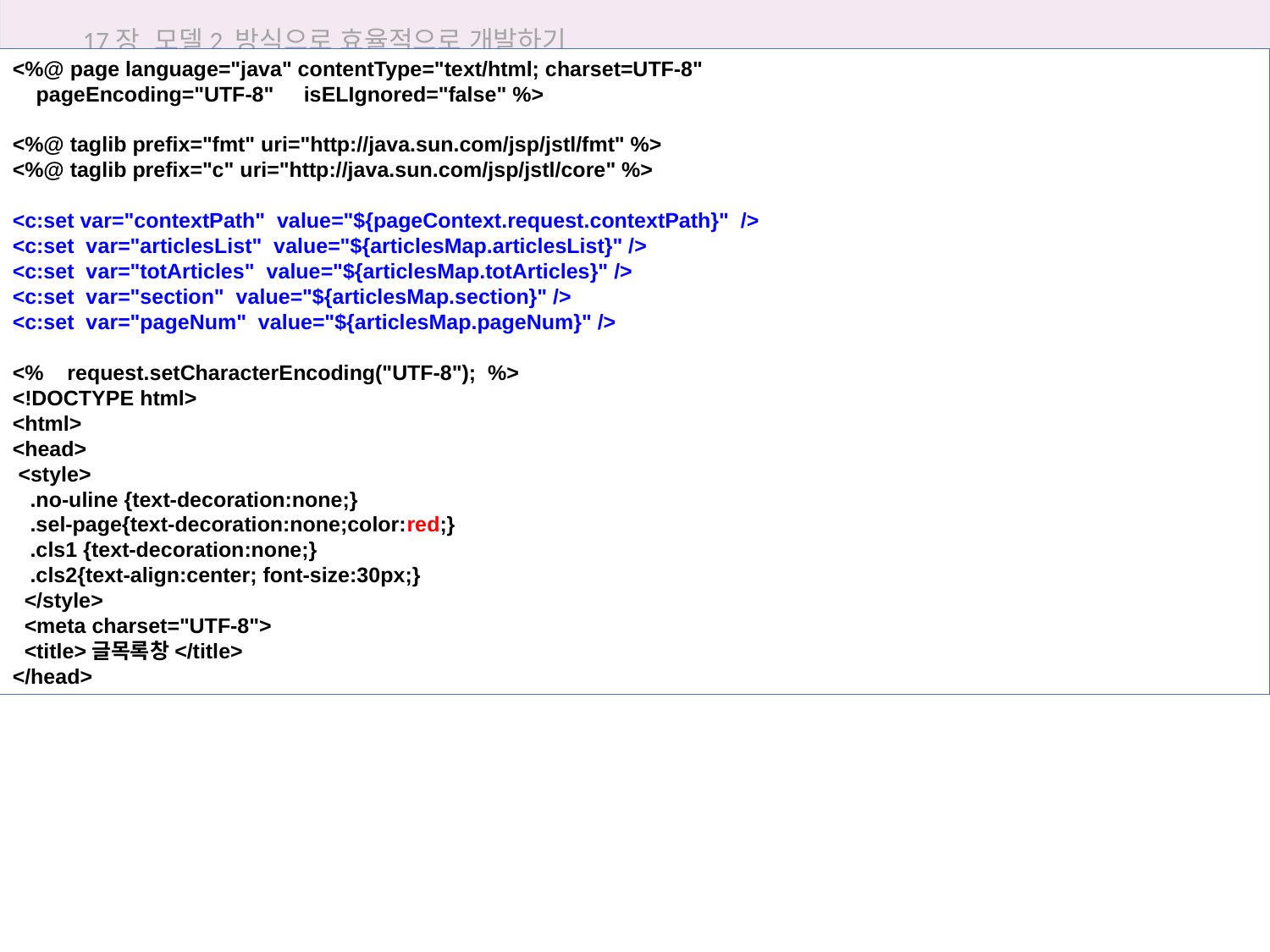

17장  모델2 방식으로 효율적으로 개발하기
<%@ page language="java" contentType="text/html; charset=UTF-8"
    pageEncoding="UTF-8"     isELIgnored="false" %>

<%@ taglib prefix="fmt" uri="http://java.sun.com/jsp/jstl/fmt" %>
<%@ taglib prefix="c" uri="http://java.sun.com/jsp/jstl/core" %>

<c:set var="contextPath"  value="${pageContext.request.contextPath}"  />
<c:set  var="articlesList"  value="${articlesMap.articlesList}" />
<c:set  var="totArticles"  value="${articlesMap.totArticles}" />
<c:set  var="section"  value="${articlesMap.section}" />
<c:set  var="pageNum"  value="${articlesMap.pageNum}" />

<%    request.setCharacterEncoding("UTF-8");  %>
<!DOCTYPE html>
<html>
<head>
 <style>
   .no-uline {text-decoration:none;}
   .sel-page{text-decoration:none;color:red;}
   .cls1 {text-decoration:none;}
   .cls2{text-align:center; font-size:30px;}
  </style>
  <meta charset="UTF-8">
  <title>글목록창</title>
</head>